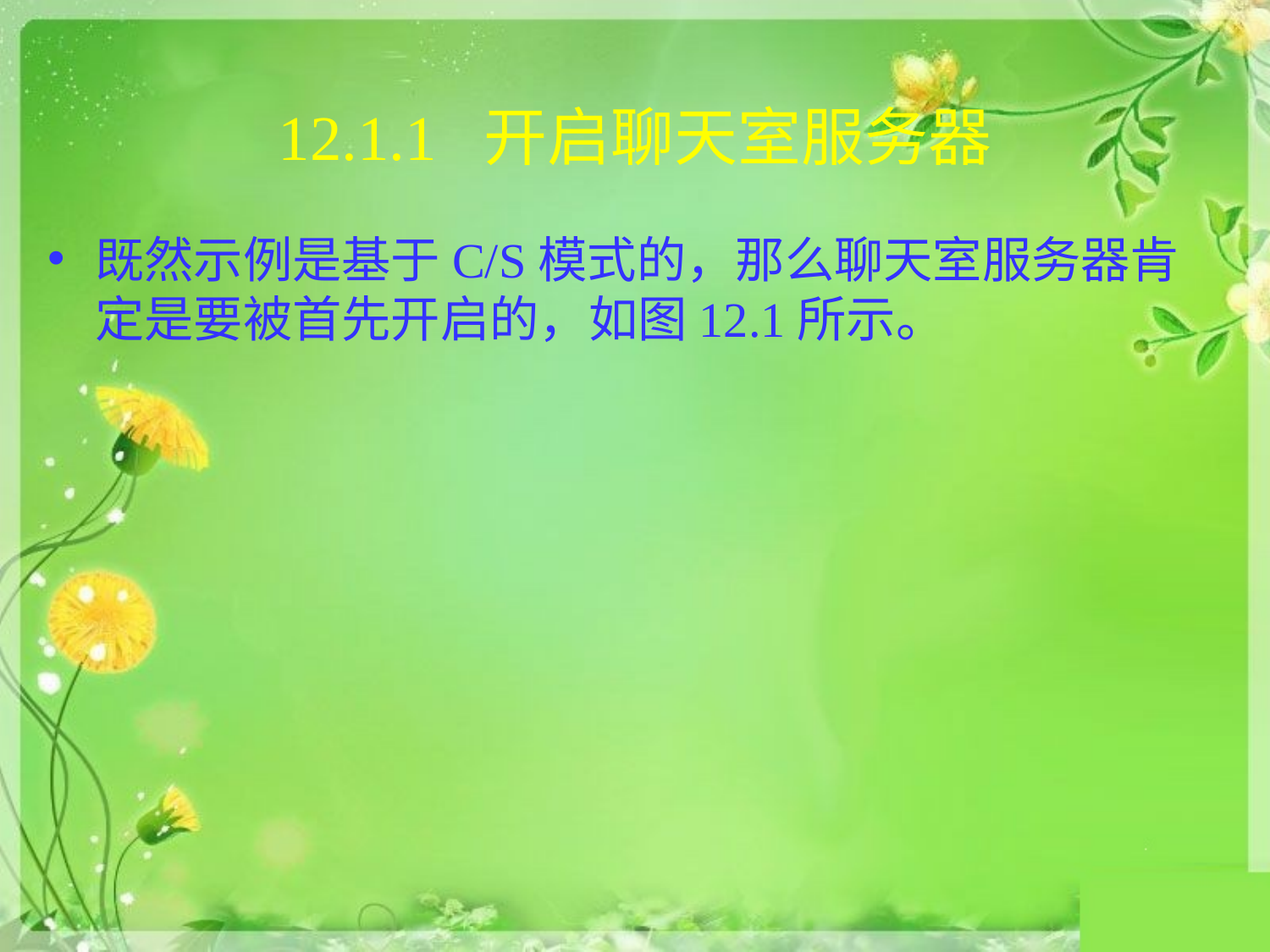

# 12.1.1  开启聊天室服务器
既然示例是基于C/S模式的，那么聊天室服务器肯定是要被首先开启的，如图12.1所示。